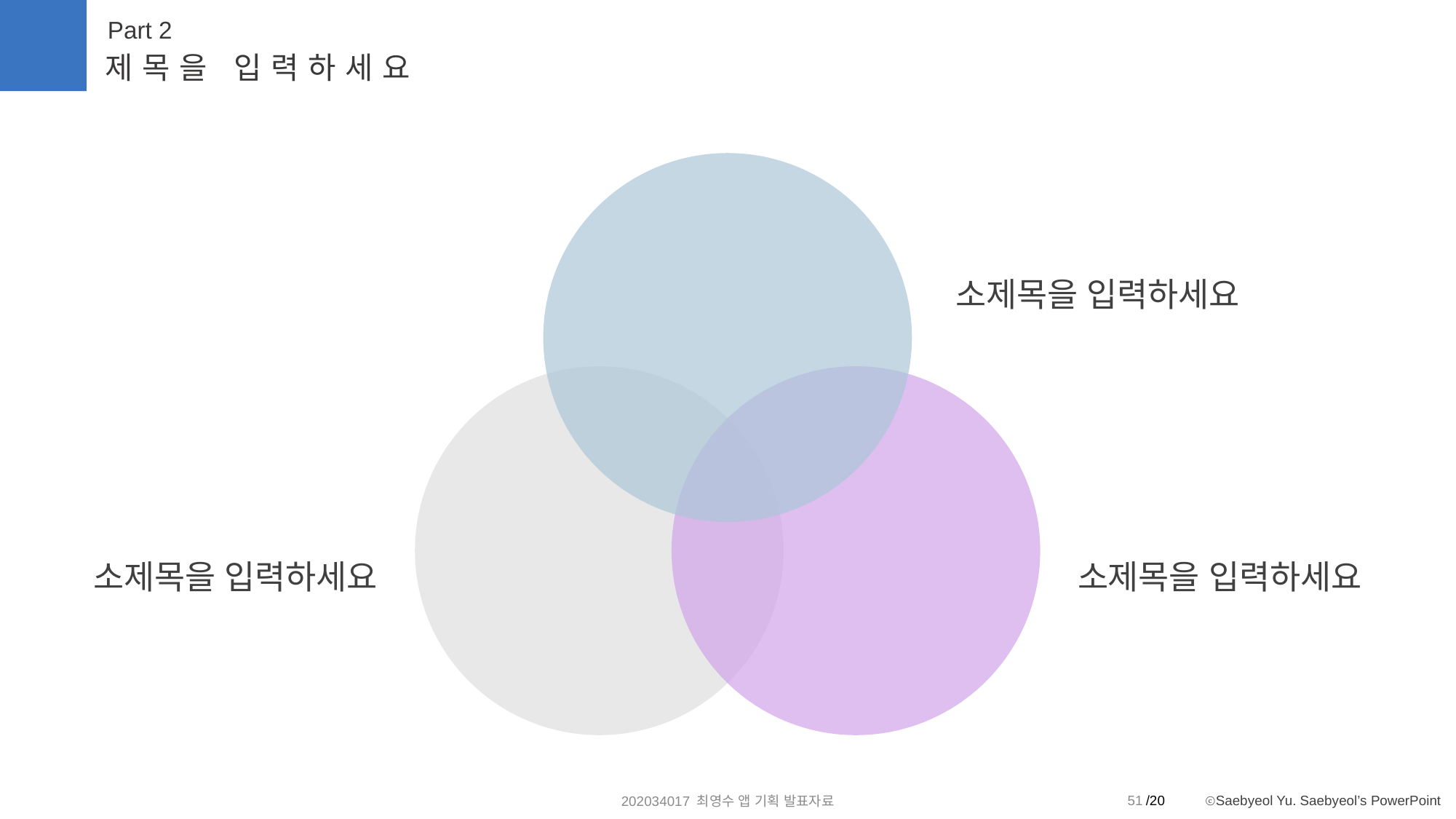

Part 2
제목을 입력하세요

소제목을 입력하세요

소제목을 입력하세요
소제목을 입력하세요
51
202034017 최영수 앱 기획 발표자료